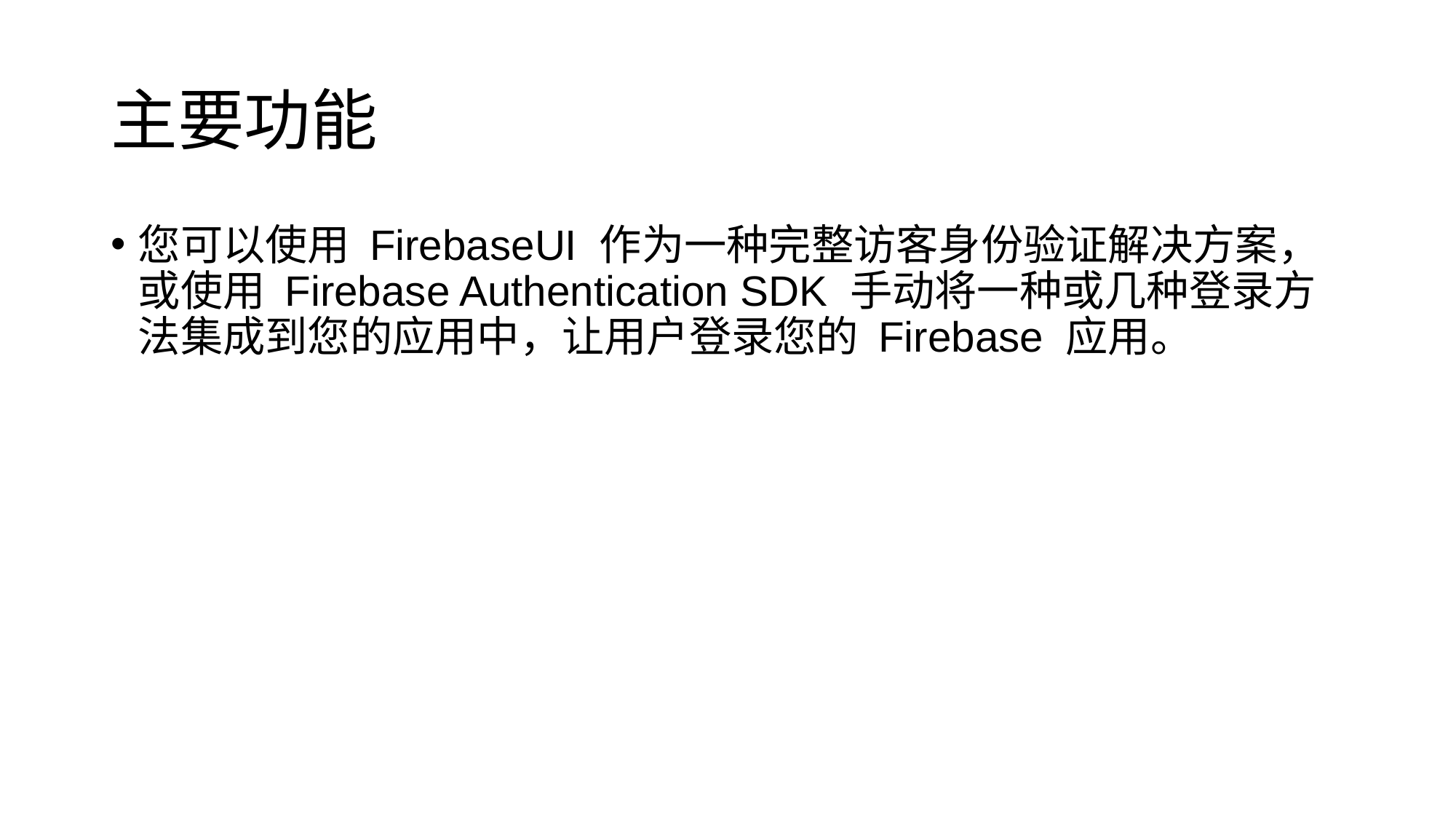

# 主要功能
您可以使用 FirebaseUI 作为一种完整访客身份验证解决方案，或使用 Firebase Authentication SDK 手动将一种或几种登录方法集成到您的应用中，让用户登录您的 Firebase 应用。